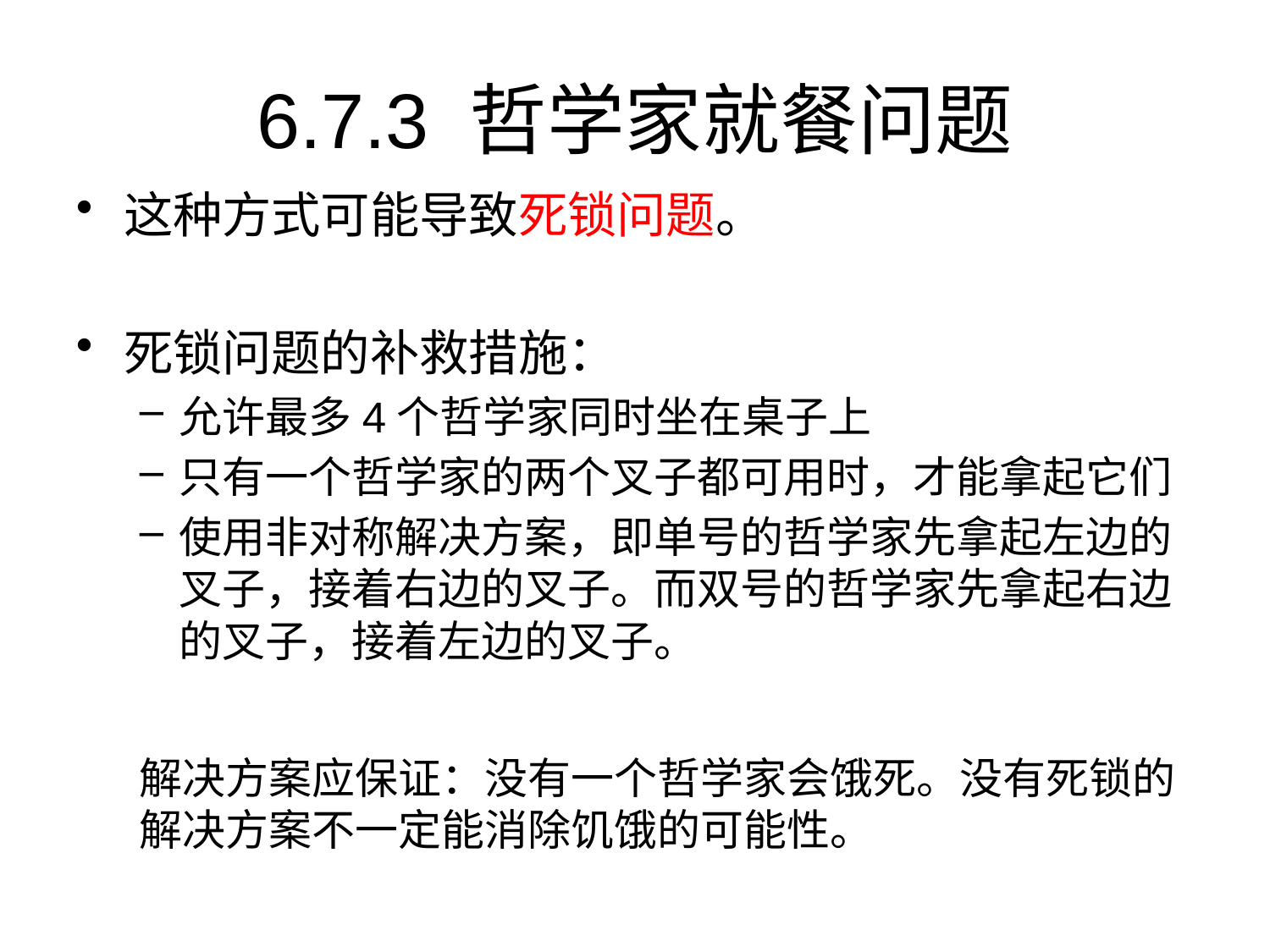

# 6.7.3 哲学家就餐问题
这种方式可能导致死锁问题。

死锁问题的补救措施：
允许最多4个哲学家同时坐在桌子上
只有一个哲学家的两个叉子都可用时，才能拿起它们
使用非对称解决方案，即单号的哲学家先拿起左边的叉子，接着右边的叉子。而双号的哲学家先拿起右边的叉子，接着左边的叉子。

解决方案应保证：没有一个哲学家会饿死。没有死锁的解决方案不一定能消除饥饿的可能性。